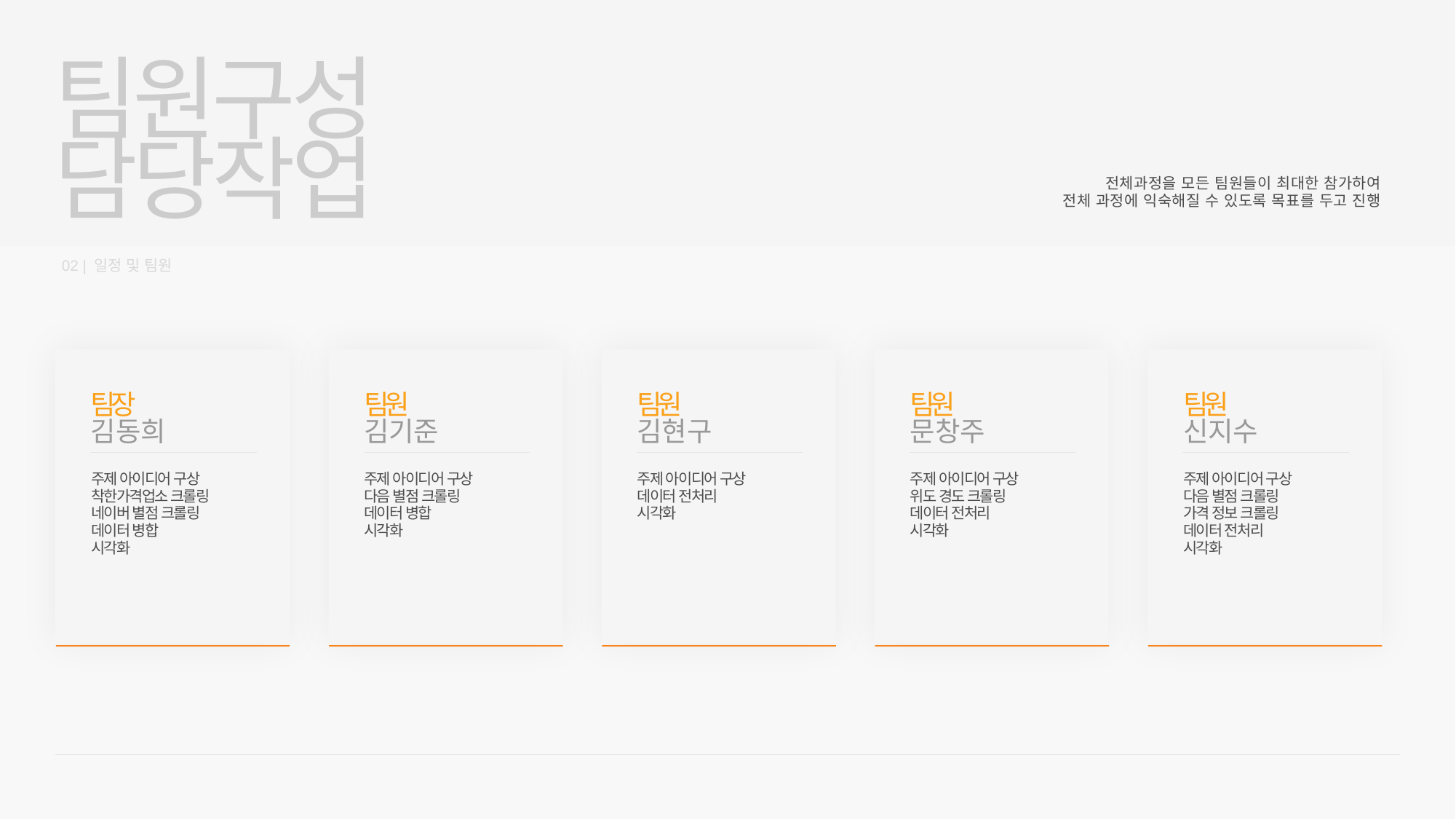

팀원구성
담당작업
전체과정을 모든 팀원들이 최대한 참가하여
전체 과정에 익숙해질 수 있도록 목표를 두고 진행
02 | 일정 및 팀원

팀장
김동희
주제 아이디어 구상
착한가격업소 크롤링
네이버 별점 크롤링
데이터 병합
시각화

팀원
김기준
주제 아이디어 구상
다음 별점 크롤링
데이터 병합
시각화

팀원
김현구
주제 아이디어 구상
데이터 전처리
시각화

팀원
문창주
주제 아이디어 구상
위도 경도 크롤링
데이터 전처리
시각화

팀원
신지수
주제 아이디어 구상
다음 별점 크롤링
가격 정보 크롤링
데이터 전처리
시각화